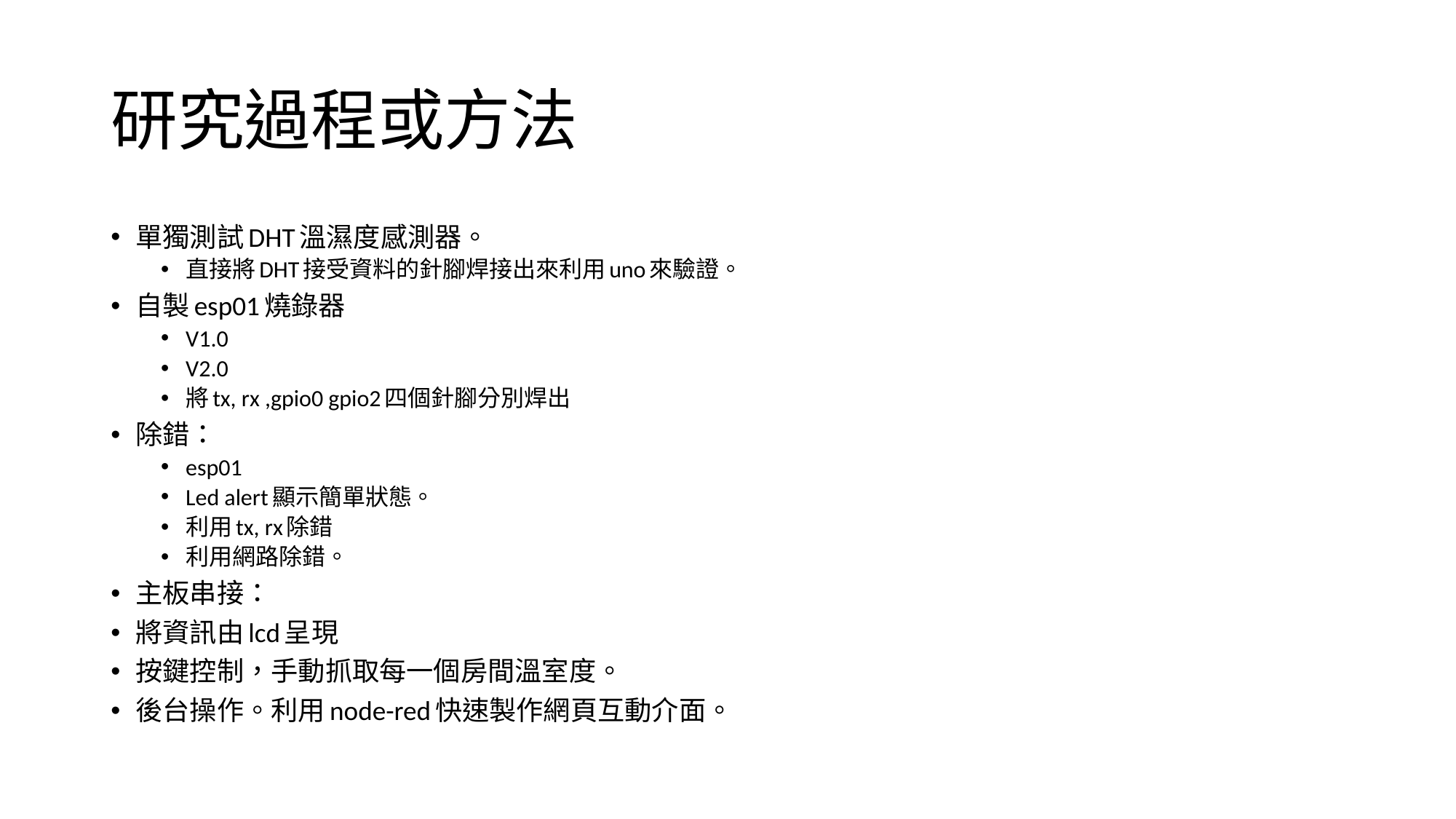

# 研究過程或方法
單獨測試DHT溫濕度感測器。
直接將DHT接受資料的針腳焊接出來利用uno來驗證。
自製esp01燒錄器
V1.0
V2.0
將tx, rx ,gpio0 gpio2四個針腳分別焊出
除錯：
esp01
Led alert顯示簡單狀態。
利用tx, rx除錯
利用網路除錯。
主板串接：
將資訊由lcd呈現
按鍵控制，手動抓取每一個房間溫室度。
後台操作。利用node-red快速製作網頁互動介面。